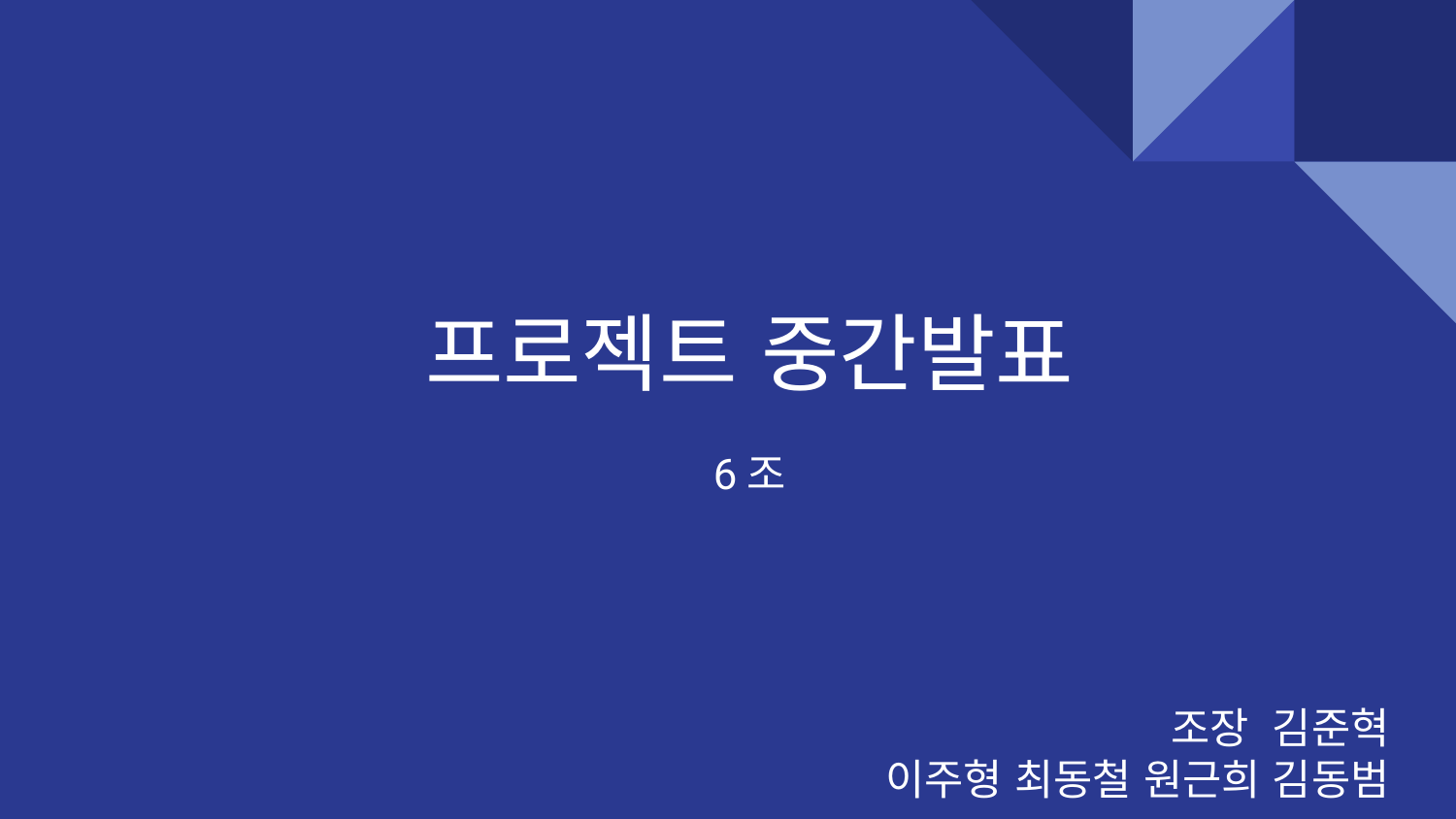

# 프로젝트 중간발표
6조

조장  김준혁
이주형 최동철 원근희 김동범